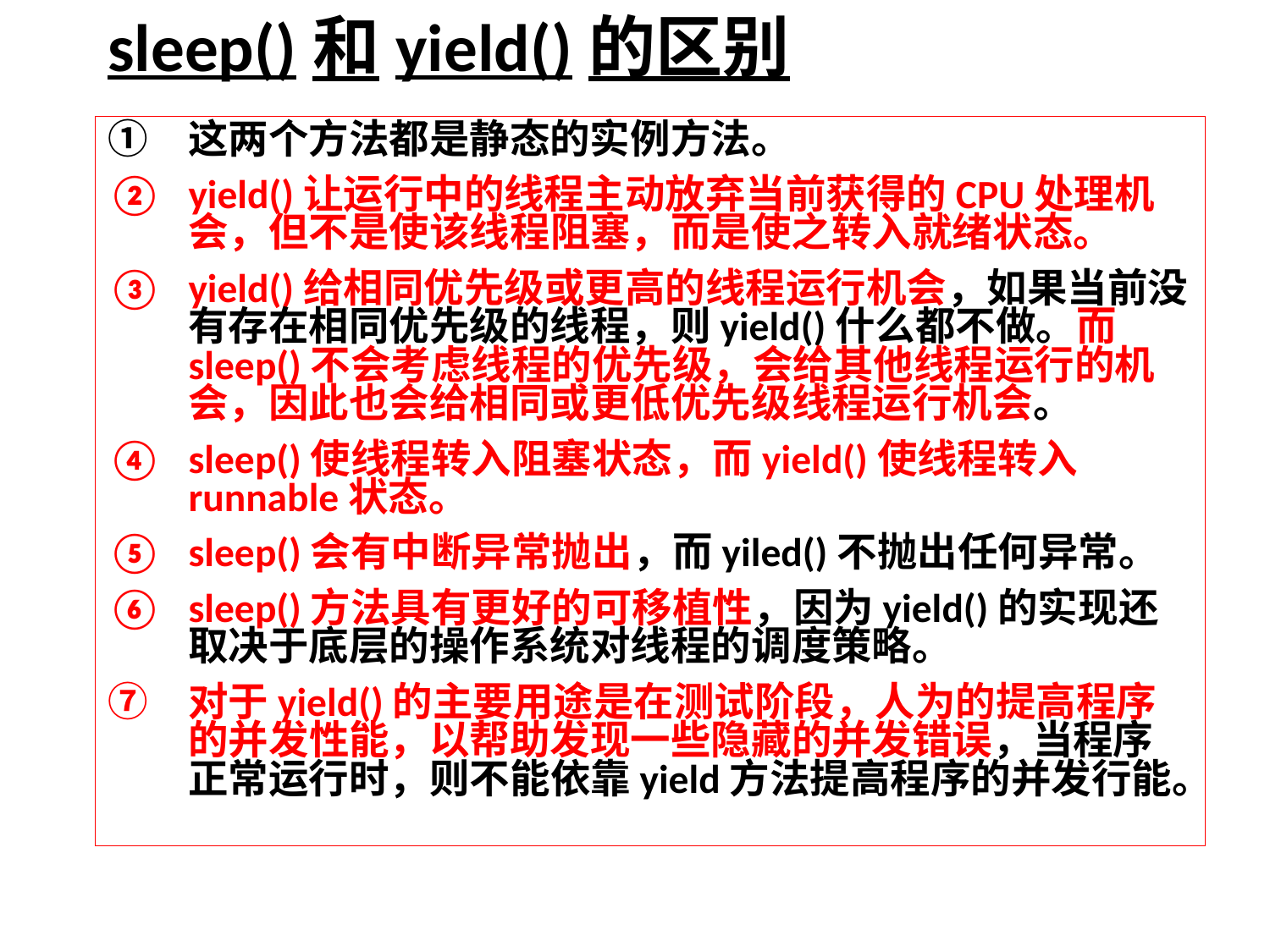

# sleep()和yield()的区别
这两个方法都是静态的实例方法。
yield()让运行中的线程主动放弃当前获得的CPU处理机会，但不是使该线程阻塞，而是使之转入就绪状态。
yield()给相同优先级或更高的线程运行机会，如果当前没有存在相同优先级的线程，则yield()什么都不做。而sleep()不会考虑线程的优先级，会给其他线程运行的机会，因此也会给相同或更低优先级线程运行机会。
sleep()使线程转入阻塞状态，而yield()使线程转入runnable状态。
sleep()会有中断异常抛出，而yiled()不抛出任何异常。
sleep()方法具有更好的可移植性，因为yield()的实现还取决于底层的操作系统对线程的调度策略。
对于yield()的主要用途是在测试阶段，人为的提高程序的并发性能，以帮助发现一些隐藏的并发错误，当程序正常运行时，则不能依靠yield方法提高程序的并发行能。